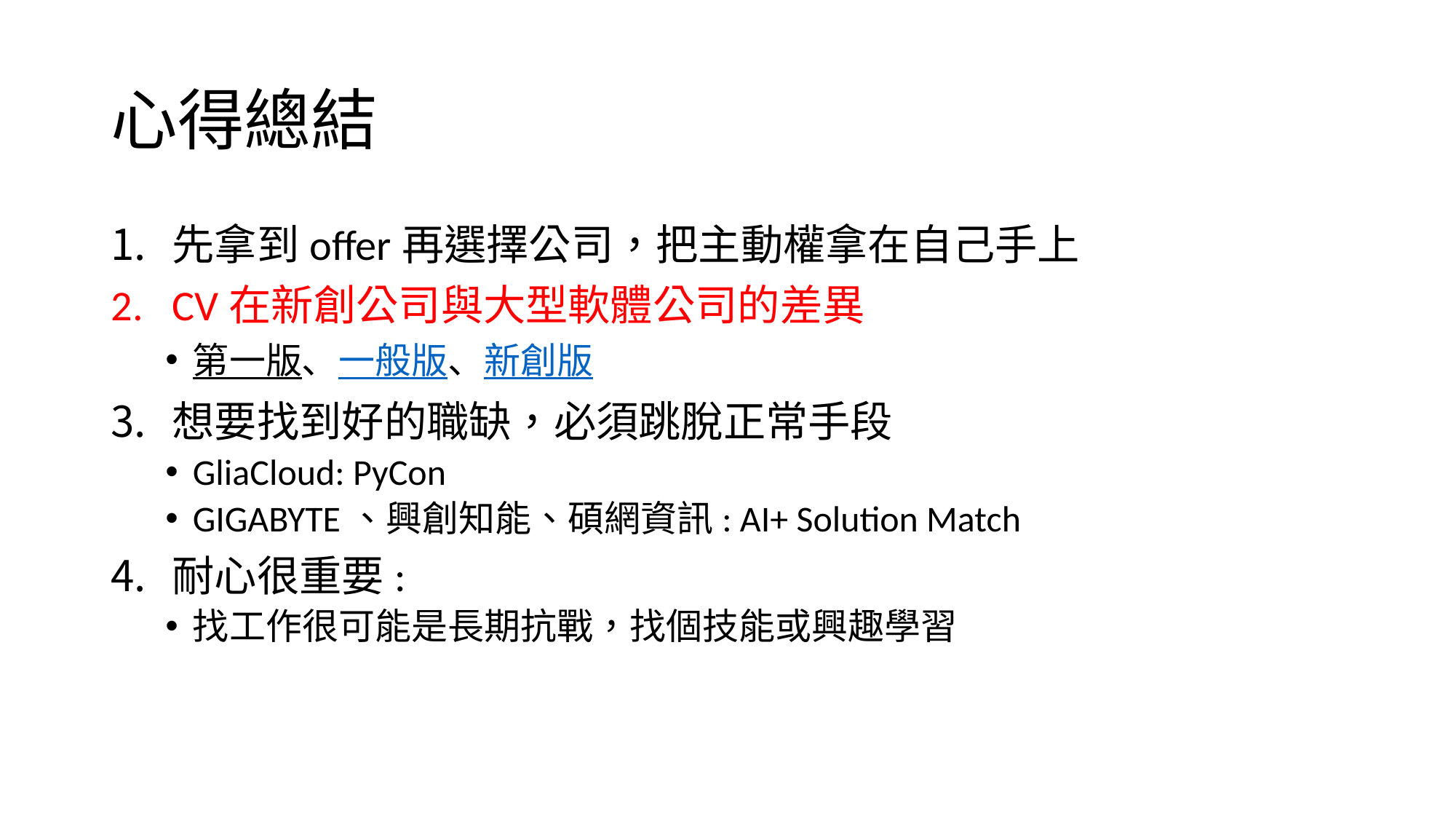

# 心得總結
先拿到offer再選擇公司，把主動權拿在自己手上
CV在新創公司與大型軟體公司的差異
第一版、一般版、新創版
想要找到好的職缺，必須跳脫正常手段
GliaCloud: PyCon
GIGABYTE、興創知能、碩網資訊: AI+ Solution Match
耐心很重要:
找工作很可能是長期抗戰，找個技能或興趣學習